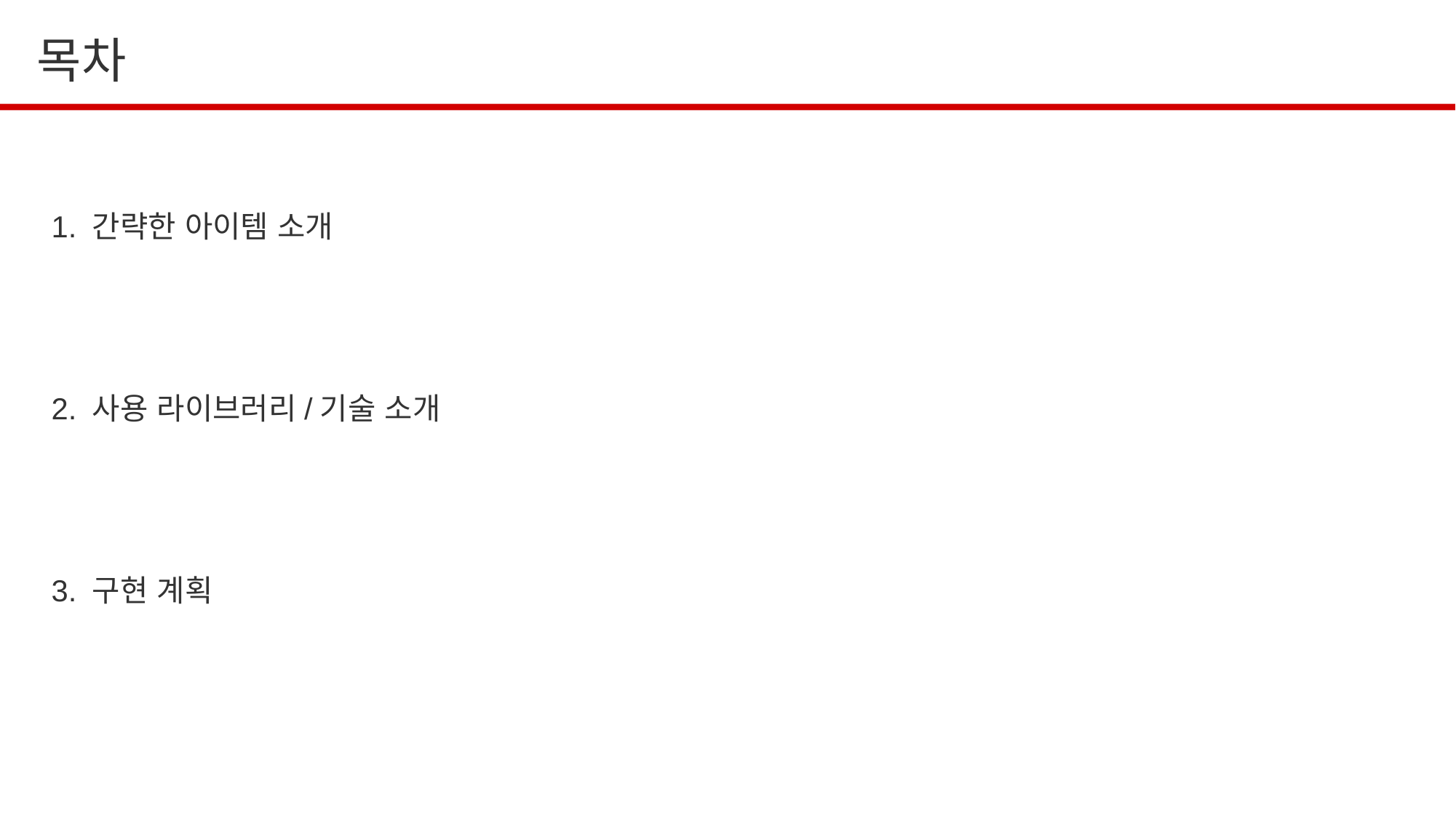

목차

간략한 아이템 소개
사용 라이브러리/기술 소개
구현 계획